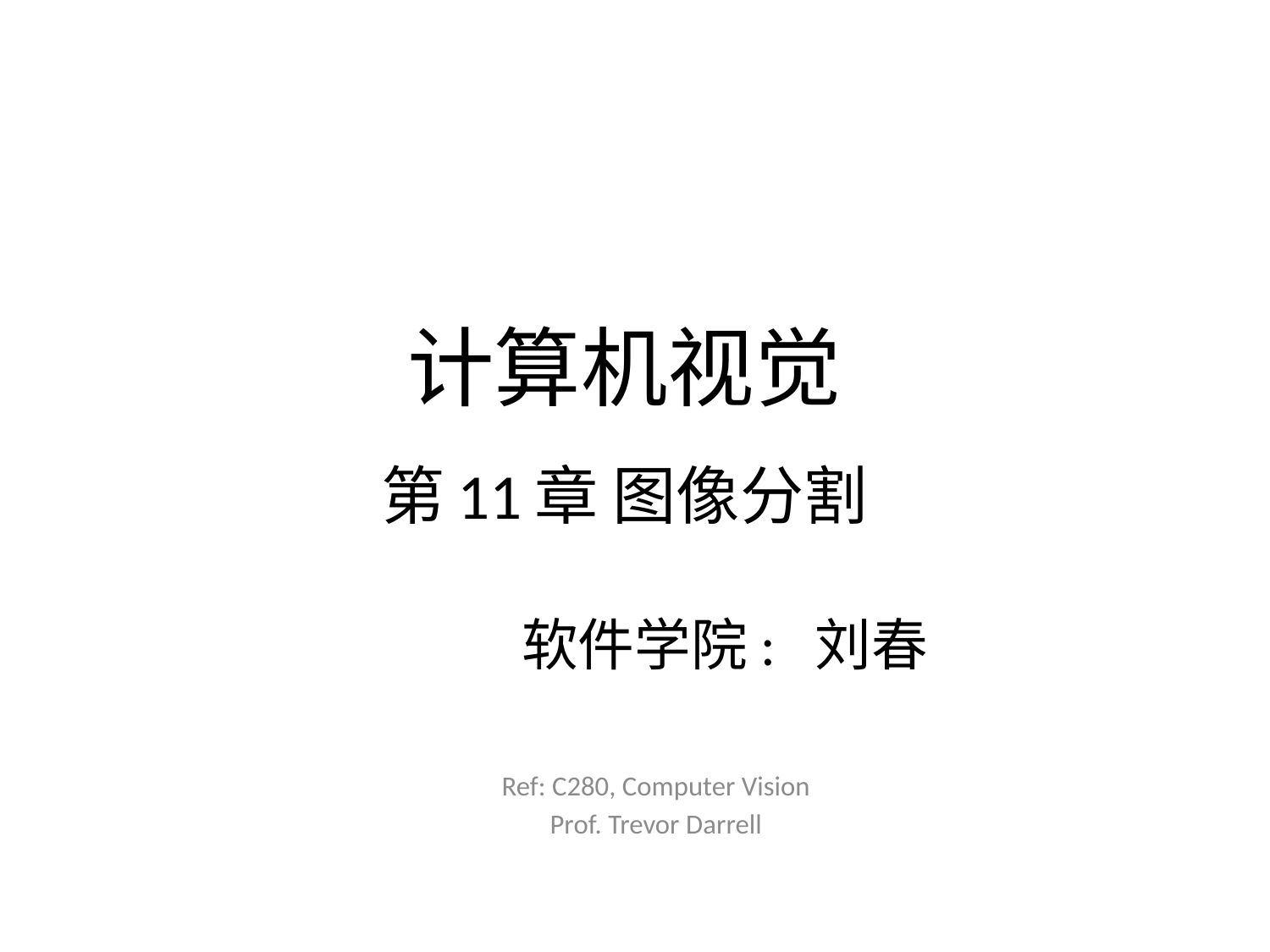

# 计算机视觉 第11章 图像分割
软件学院:  刘春

Ref: C280, Computer Vision
Prof. Trevor Darrell